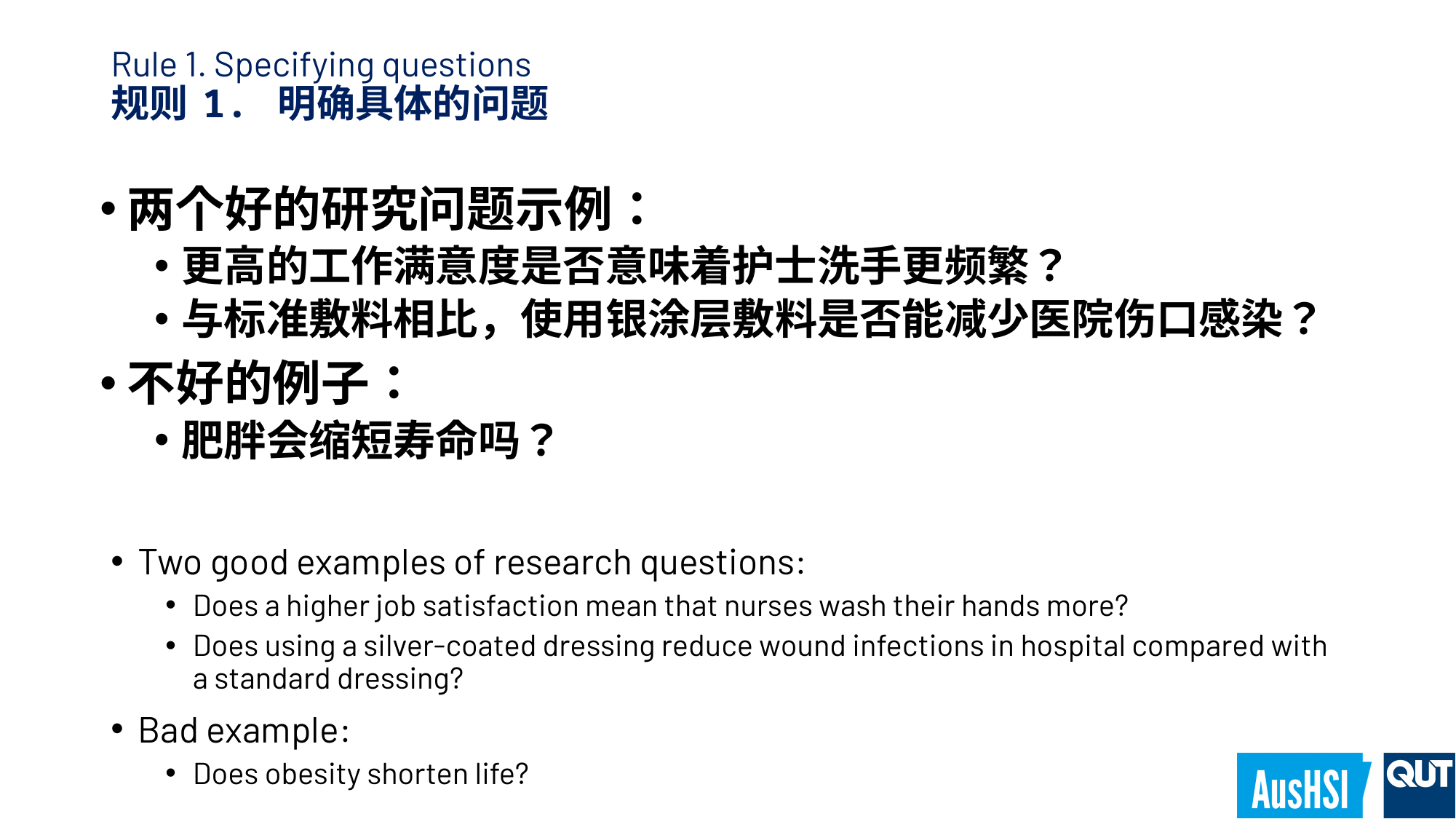

# Rule 1. Specifying questions 规则 1. 明确具体的问题
两个好的研究问题示例：
更高的工作满意度是否意味着护士洗手更频繁？
与标准敷料相比，使用银涂层敷料是否能减少医院伤口感染？
不好的例子：
肥胖会缩短寿命吗？
Two good examples of research questions:
Does a higher job satisfaction mean that nurses wash their hands more?
Does using a silver-coated dressing reduce wound infections in hospital compared with a standard dressing?
Bad example:
Does obesity shorten life?